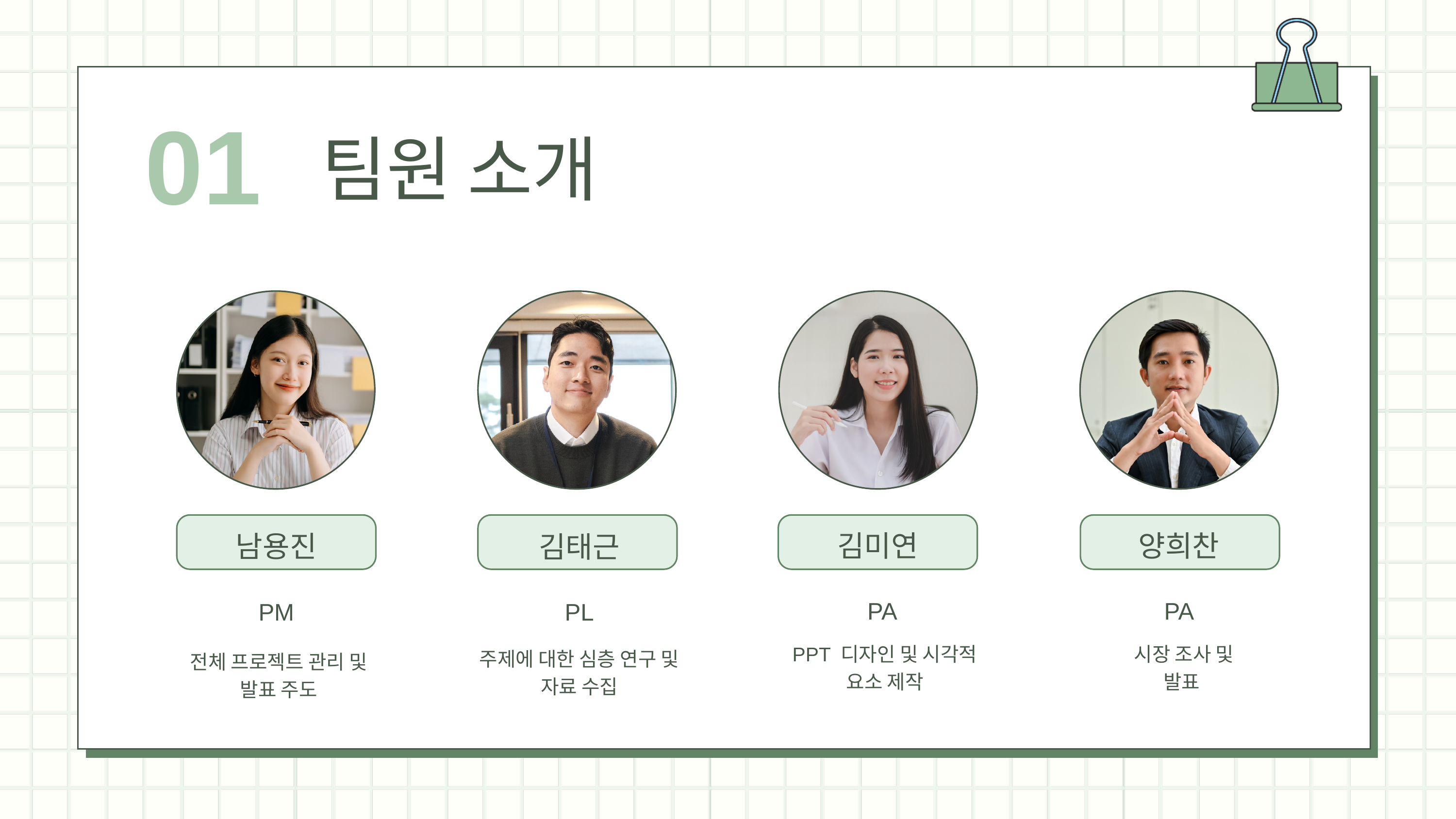

01
팀원 소개

김미연

양희찬

남용진

김태근
PA
PA
PM
PL
PPT 디자인 및 시각적 요소 제작
 시장 조사 및
발표
주제에 대한 심층 연구 및 자료 수집
전체 프로젝트 관리 및 발표 주도